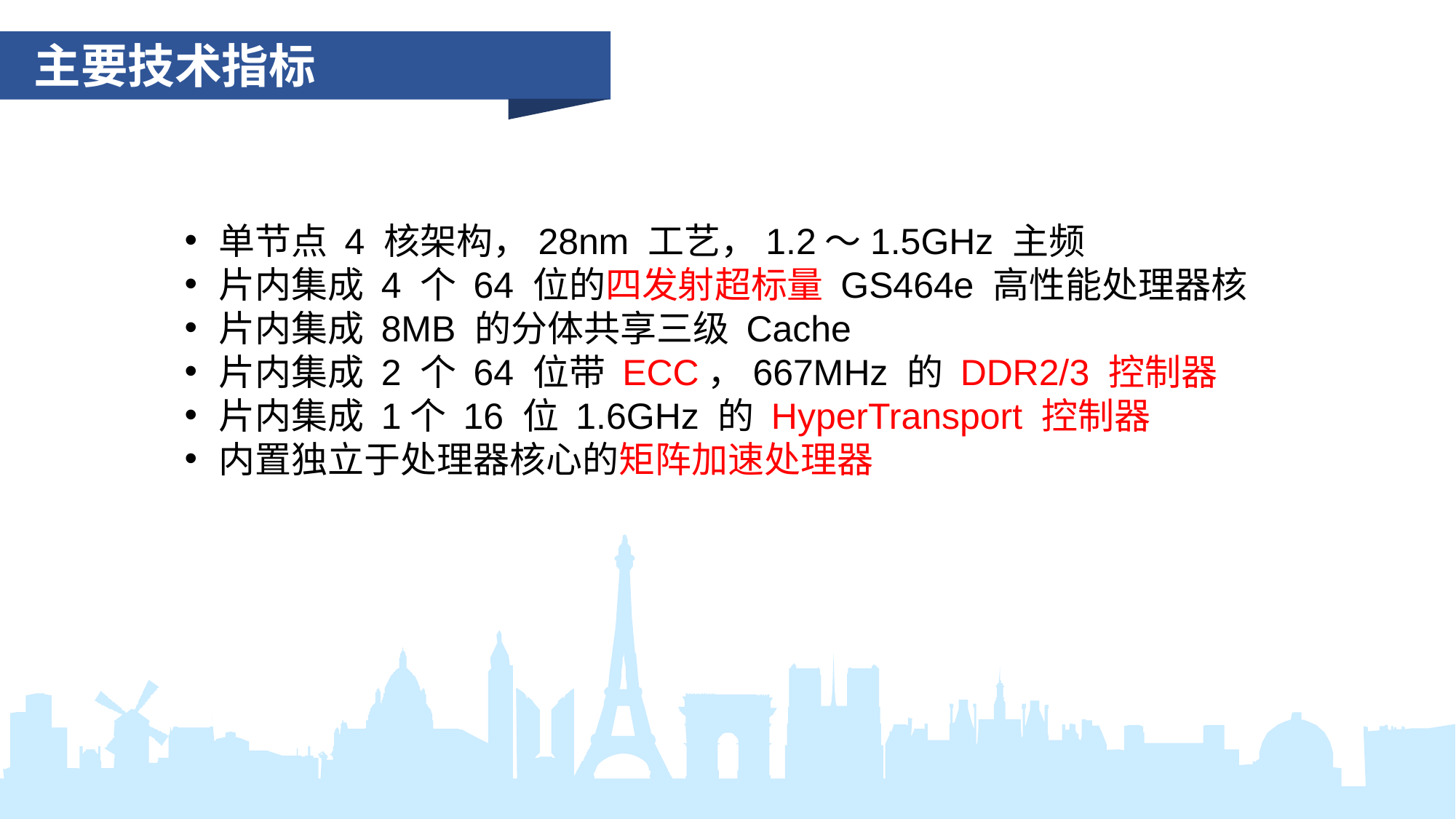

主要技术指标

单节点 4 核架构，28nm 工艺，1.2～1.5GHz 主频
片内集成 4 个 64 位的四发射超标量 GS464e 高性能处理器核
片内集成 8MB 的分体共享三级 Cache
片内集成 2 个 64 位带 ECC，667MHz 的 DDR2/3 控制器
片内集成 1个 16 位 1.6GHz 的 HyperTransport 控制器
内置独立于处理器核心的矩阵加速处理器